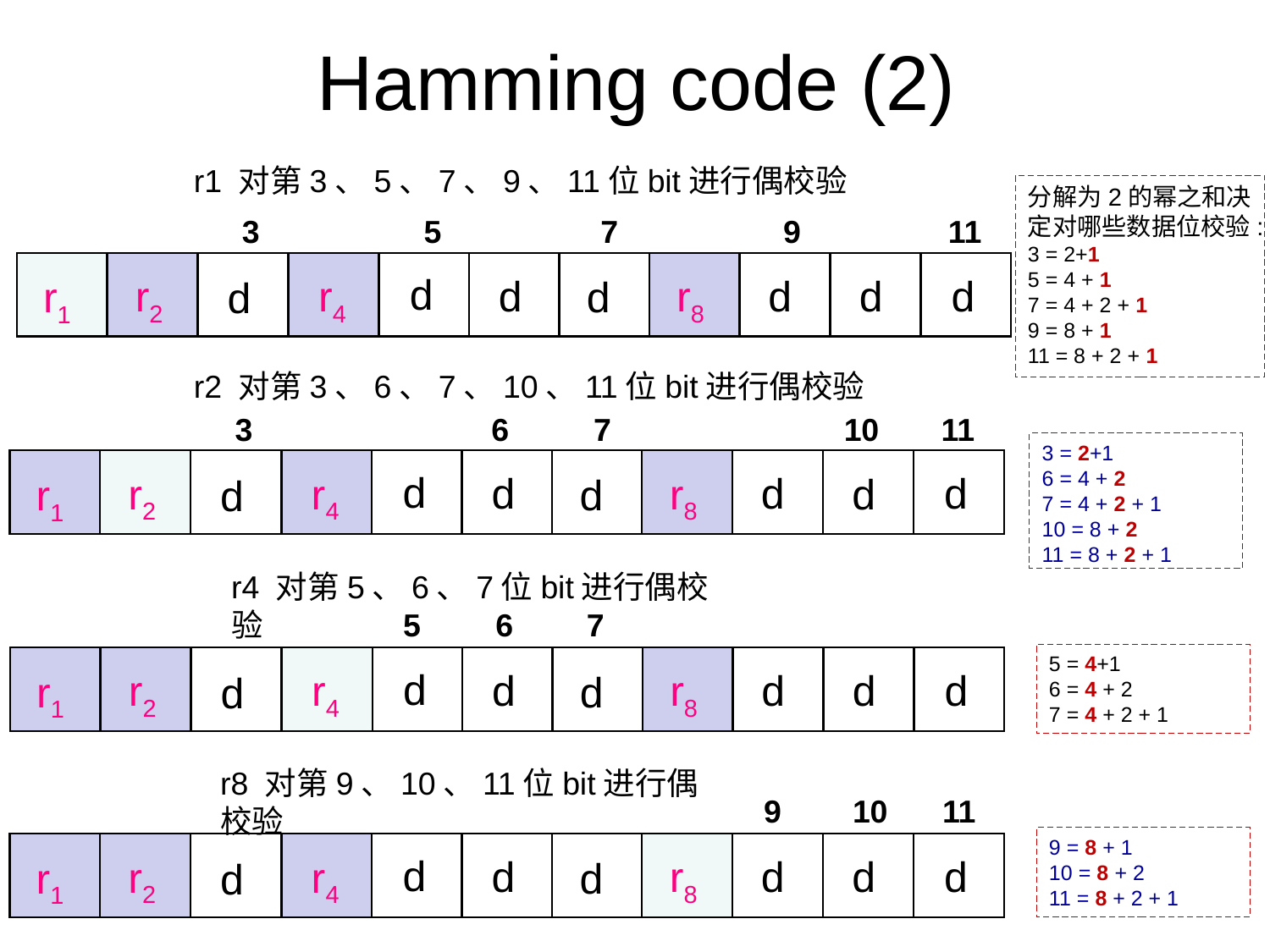

# Hamming code (2)
r1 对第3、5、7、9、11位bit进行偶校验
分解为2的幂之和决定对哪些数据位校验:
3 = 2+1
5 = 4 + 1
7 = 4 + 2 + 1
9 = 8 + 1
11 = 8 + 2 + 1
11
3
5
7
9
d
r8
r2
r4

r1

d

d

d
d
d
d
r2 对第3、6、7、10、11位bit进行偶校验
11
3
6
7
10
3 = 2+1
6 = 4 + 2
7 = 4 + 2 + 1
10 = 8 + 2
11 = 8 + 2 + 1

d
r8
r2
r4

r1

d

d

d
d
d
d
r4 对第5、6、7位bit进行偶校验
5
6
7
5 = 4+1
6 = 4 + 2
7 = 4 + 2 + 1

d
r8
r2
r4

r1

d

d

d
d
d
d
r8 对第9、10、11位bit进行偶校验
9
10
11
9 = 8 + 1
10 = 8 + 2
11 = 8 + 2 + 1
d
r8
r2
r4

r1

d

d

d
d
d
d